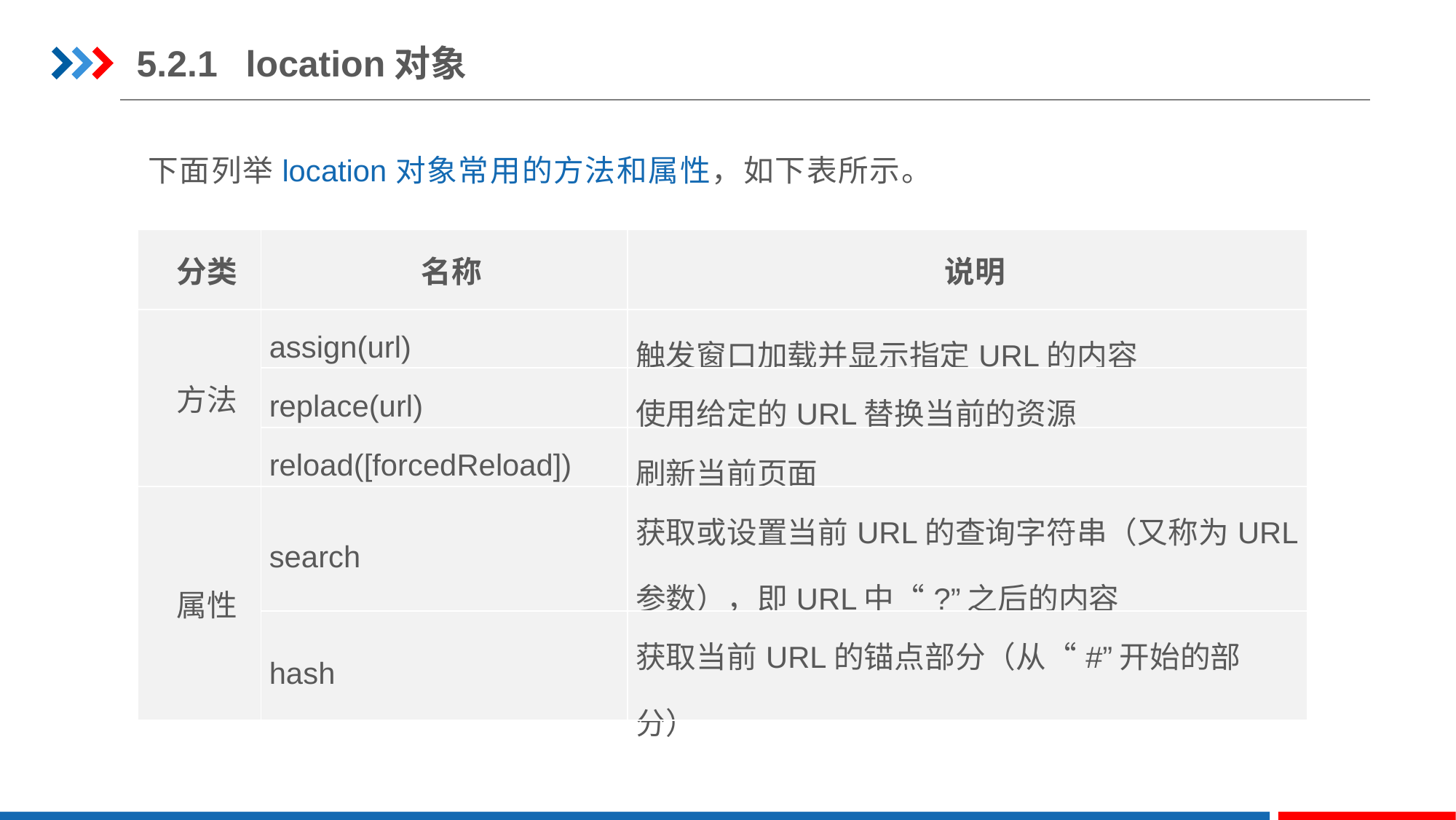

5.2.1	location对象
下面列举location对象常用的方法和属性，如下表所示。
| 分类 | 名称 | 说明 |
| --- | --- | --- |
| 方法 | assign(url) | 触发窗口加载并显示指定URL的内容 |
|  | replace(url) | 使用给定的URL替换当前的资源 |
|  | reload([forcedReload]) | 刷新当前页面 |
| 属性 | search | 获取或设置当前URL的查询字符串（又称为URL参数），即URL中“?”之后的内容 |
|  | hash | 获取当前URL的锚点部分（从“#”开始的部分） |